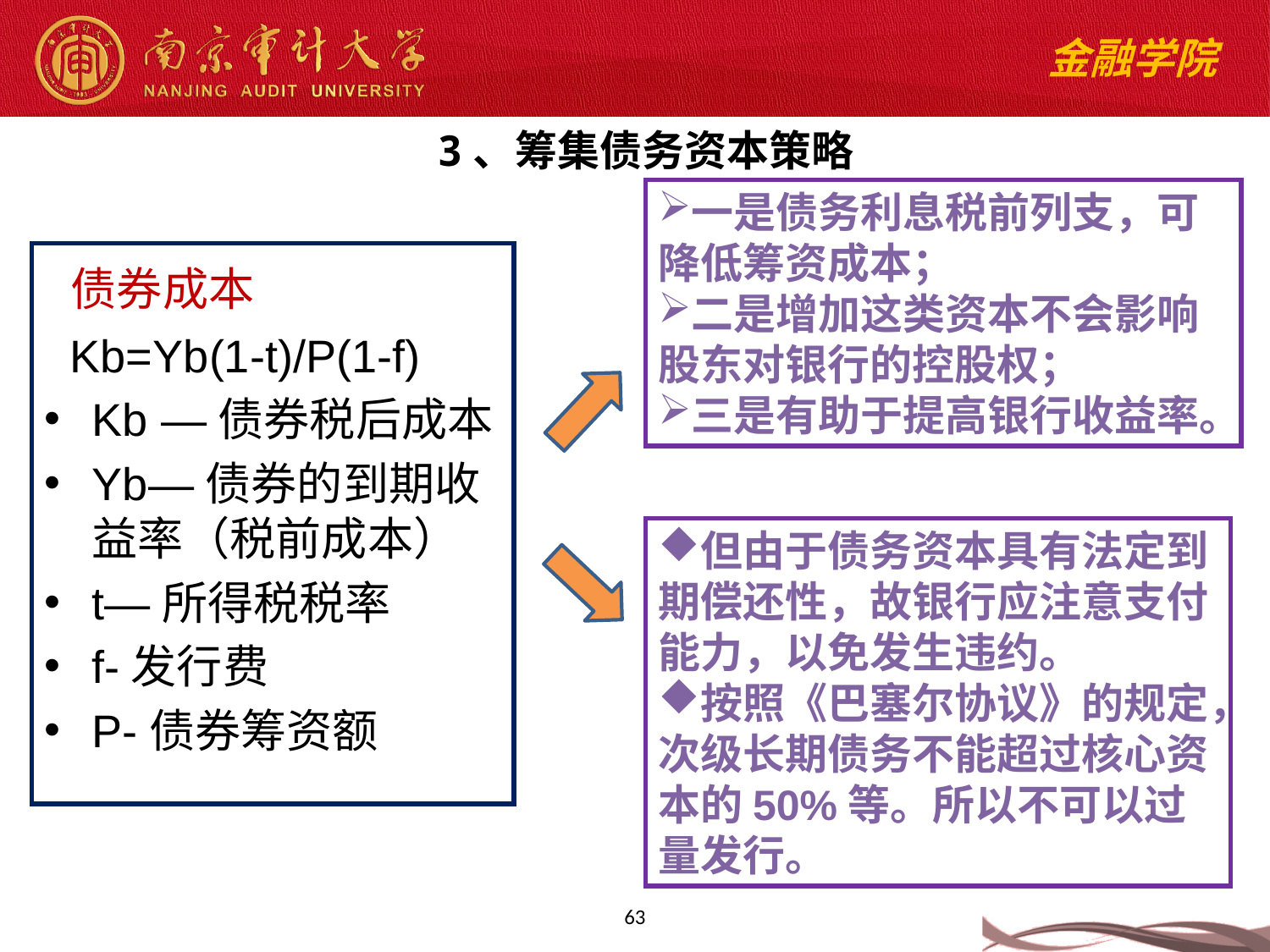

3、筹集债务资本策略
一是债务利息税前列支，可降低筹资成本；
二是增加这类资本不会影响股东对银行的控股权；
三是有助于提高银行收益率。
 债券成本
  Kb=Yb(1-t)/P(1-f)
Kb —债券税后成本
Yb—债券的到期收益率（税前成本）
t—所得税税率
f-发行费
P-债券筹资额

但由于债务资本具有法定到期偿还性，故银行应注意支付能力，以免发生违约。
按照《巴塞尔协议》的规定，次级长期债务不能超过核心资本的50%等。所以不可以过量发行。

63